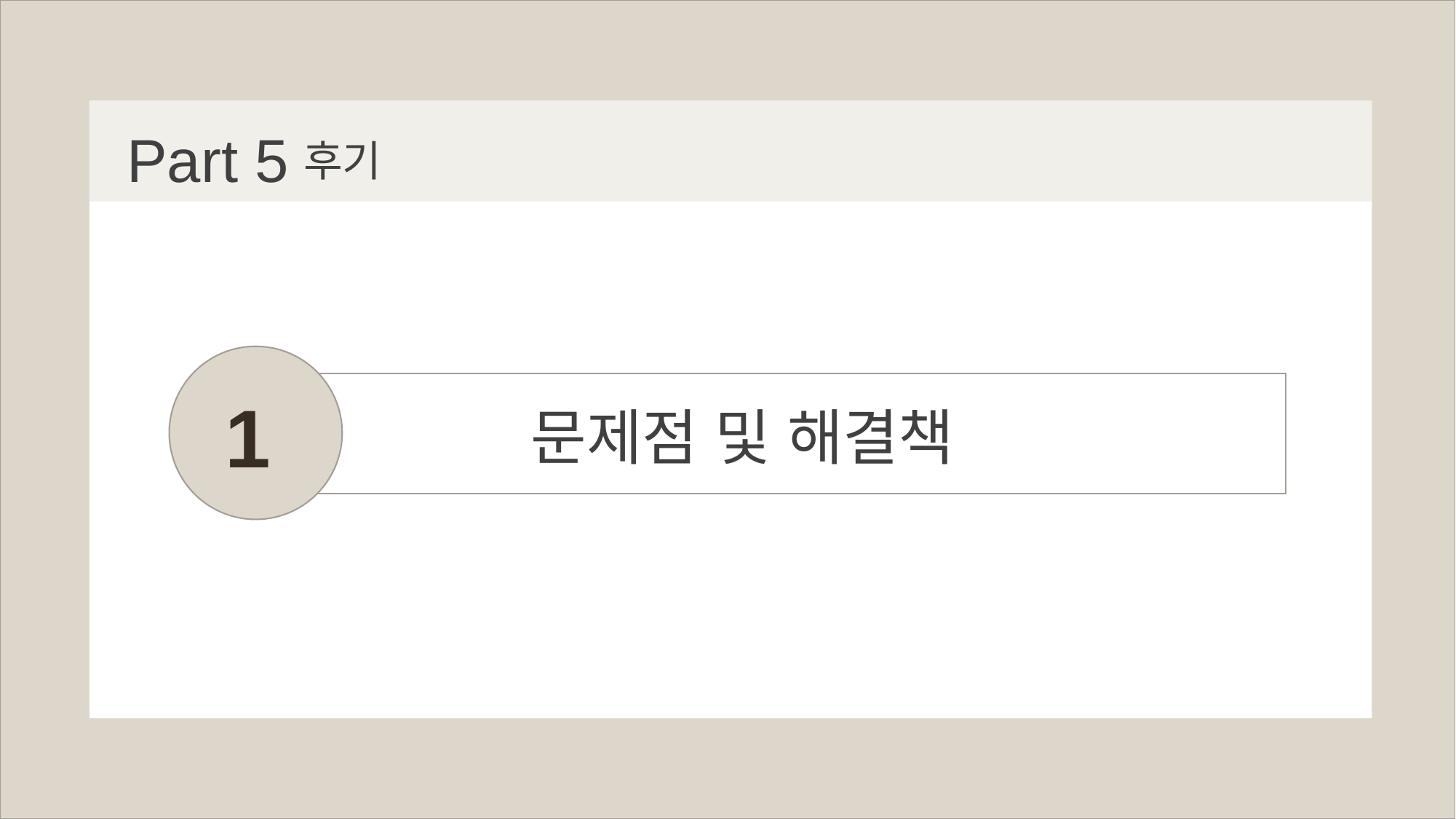

Part 5
후기

1
문제점 및 해결책